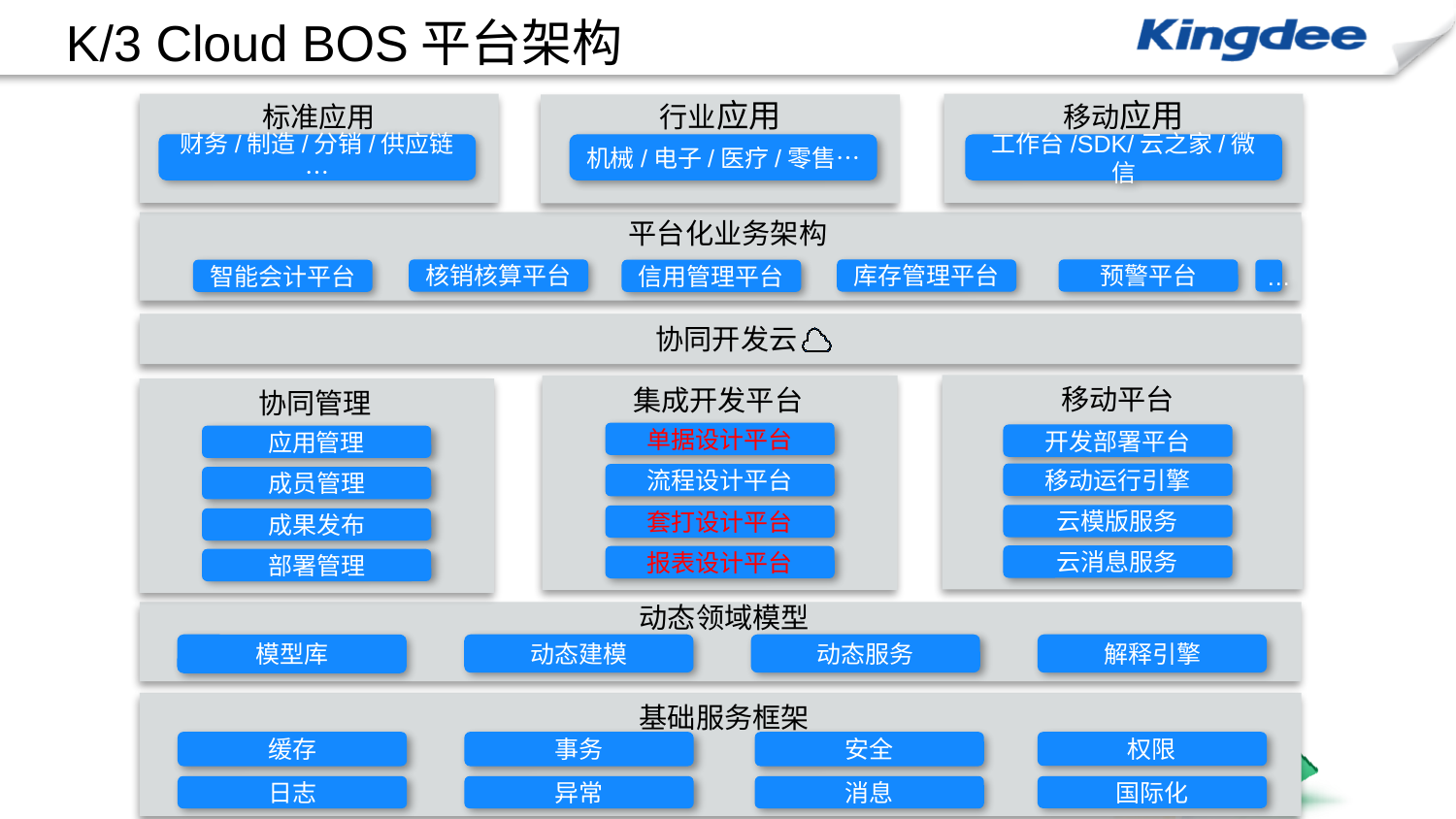

K/3 Cloud BOS平台架构
行业应用
移动应用
标准应用

财务/制造/分销/供应链…
机械/电子/医疗/零售…
工作台/SDK/云之家/微信
平台化业务架构

预警平台
库存管理平台
核销核算平台
智能会计平台
信用管理平台
…

协同开发云

移动平台

集成开发平台

协同管理
单据设计平台
开发部署平台
应用管理
移动运行引擎
流程设计平台
成员管理
云模版服务
套打设计平台
成果发布
云消息服务
报表设计平台
部署管理
动态领域模型

模型库
动态建模
动态服务
解释引擎

基础服务框架
缓存
事务
安全
权限
日志
异常
消息
国际化